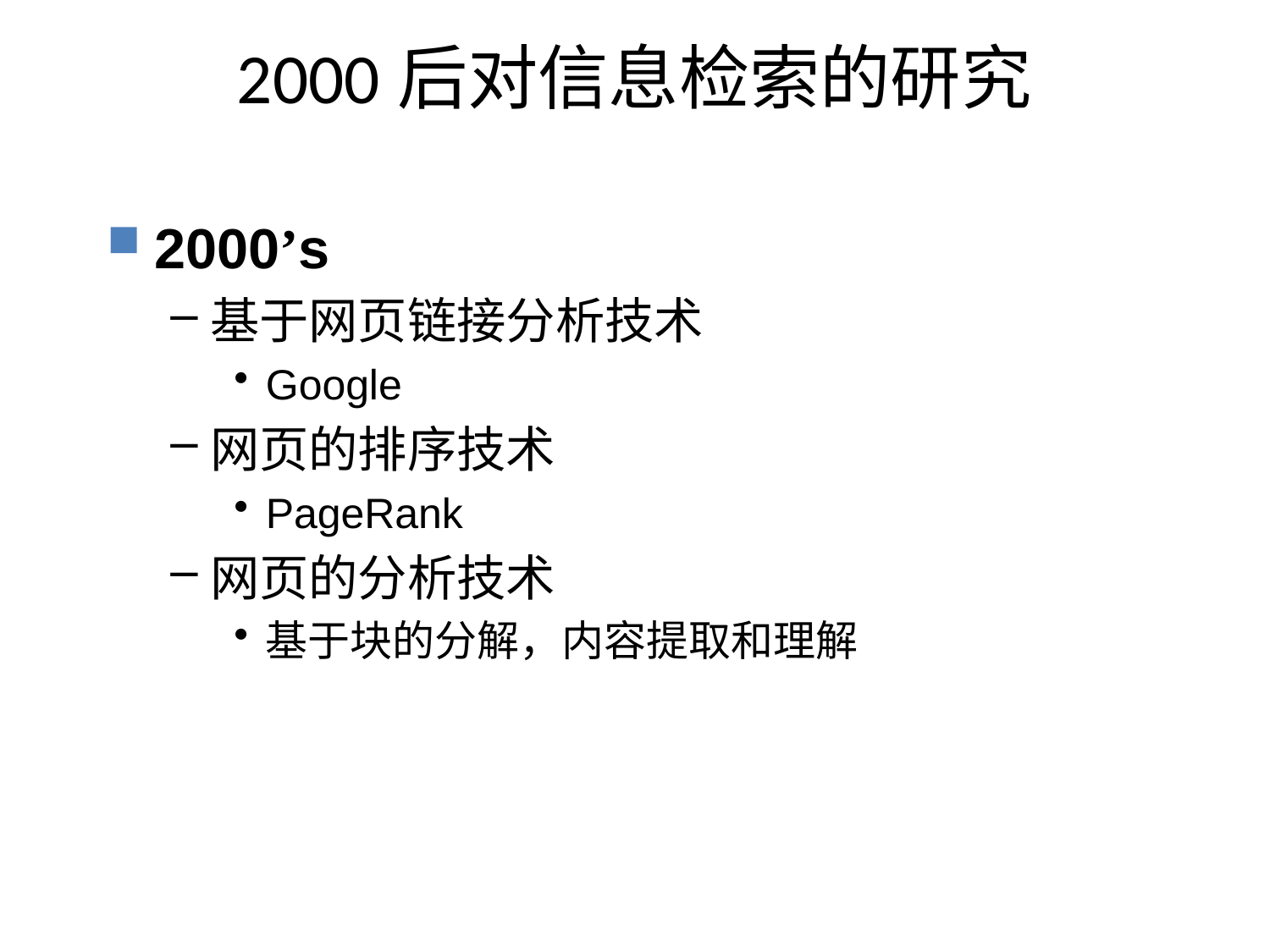

# 2000后对信息检索的研究
2000’s
基于网页链接分析技术
Google
网页的排序技术
PageRank
网页的分析技术
基于块的分解，内容提取和理解